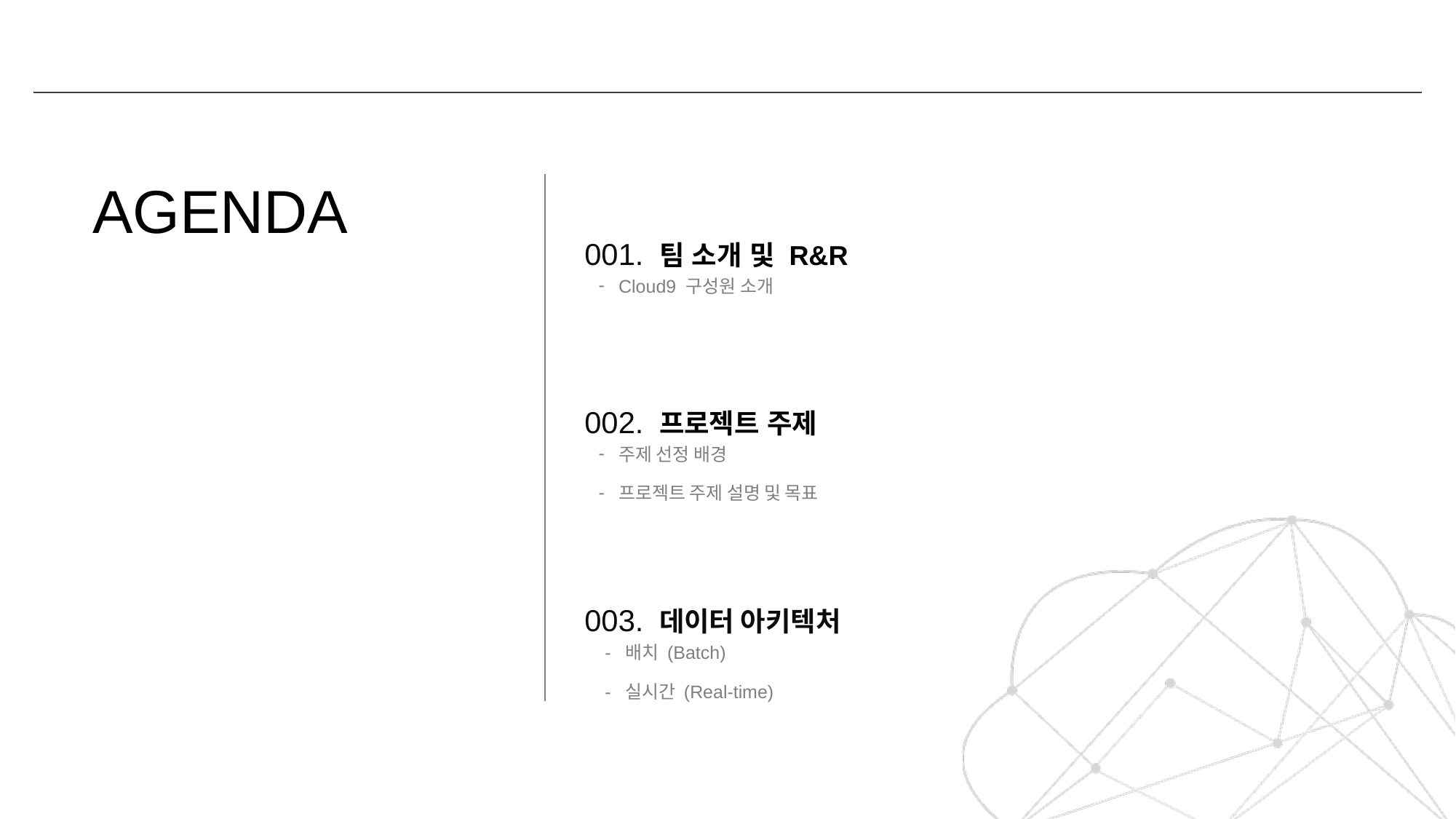

# AGENDA

001. 팀 소개 및 R&R
Cloud9 구성원 소개
002. 프로젝트 주제
주제 선정 배경
프로젝트 주제 설명 및 목표
003. 데이터 아키텍처
    -  배치 (Batch)
    -  실시간 (Real-time)